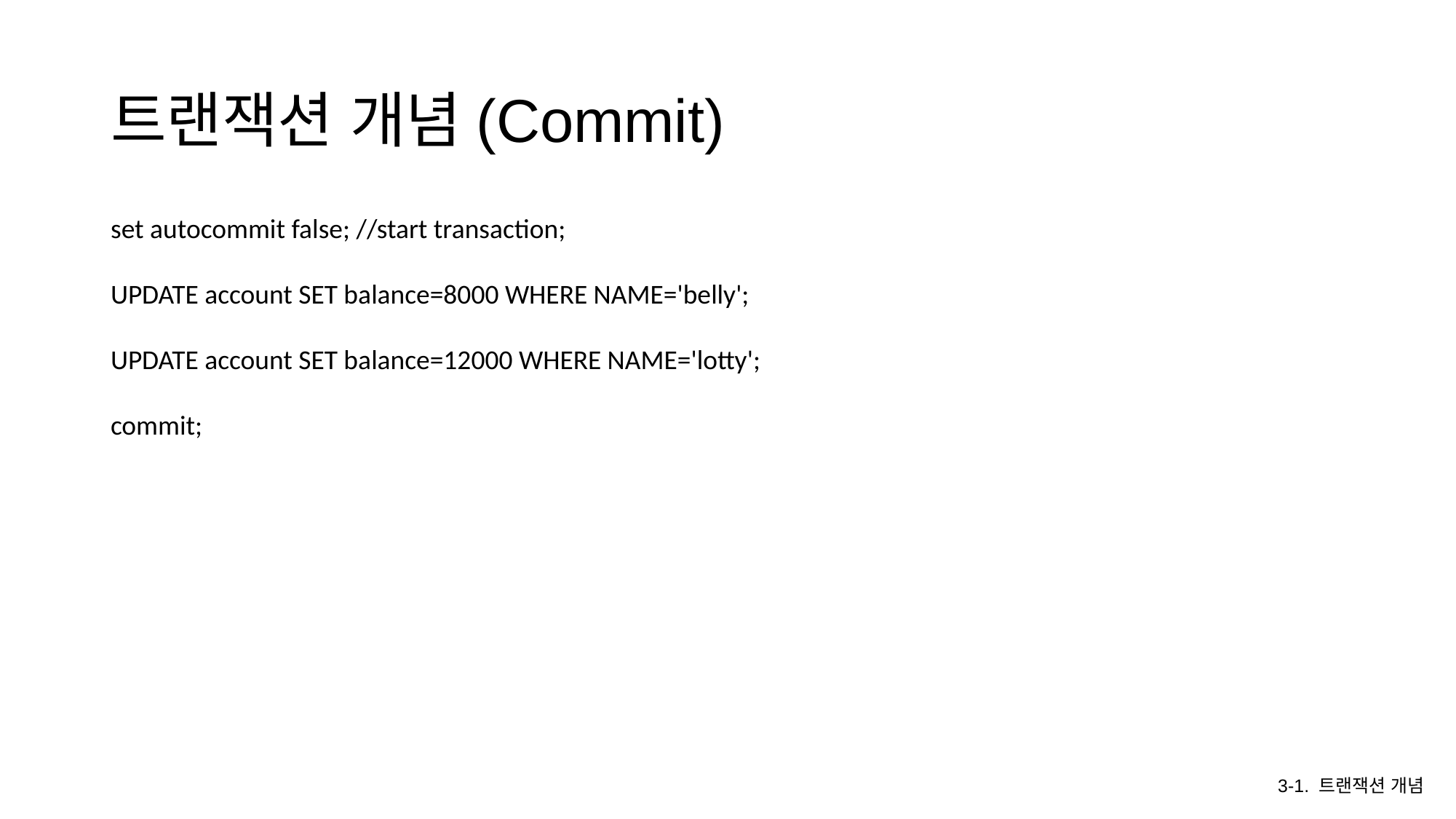

# 트랜잭션 개념(Commit)
set autocommit false; //start transaction;

UPDATE account SET balance=8000 WHERE NAME='belly';

UPDATE account SET balance=12000 WHERE NAME='lotty';

commit;
3-1. 트랜잭션 개념